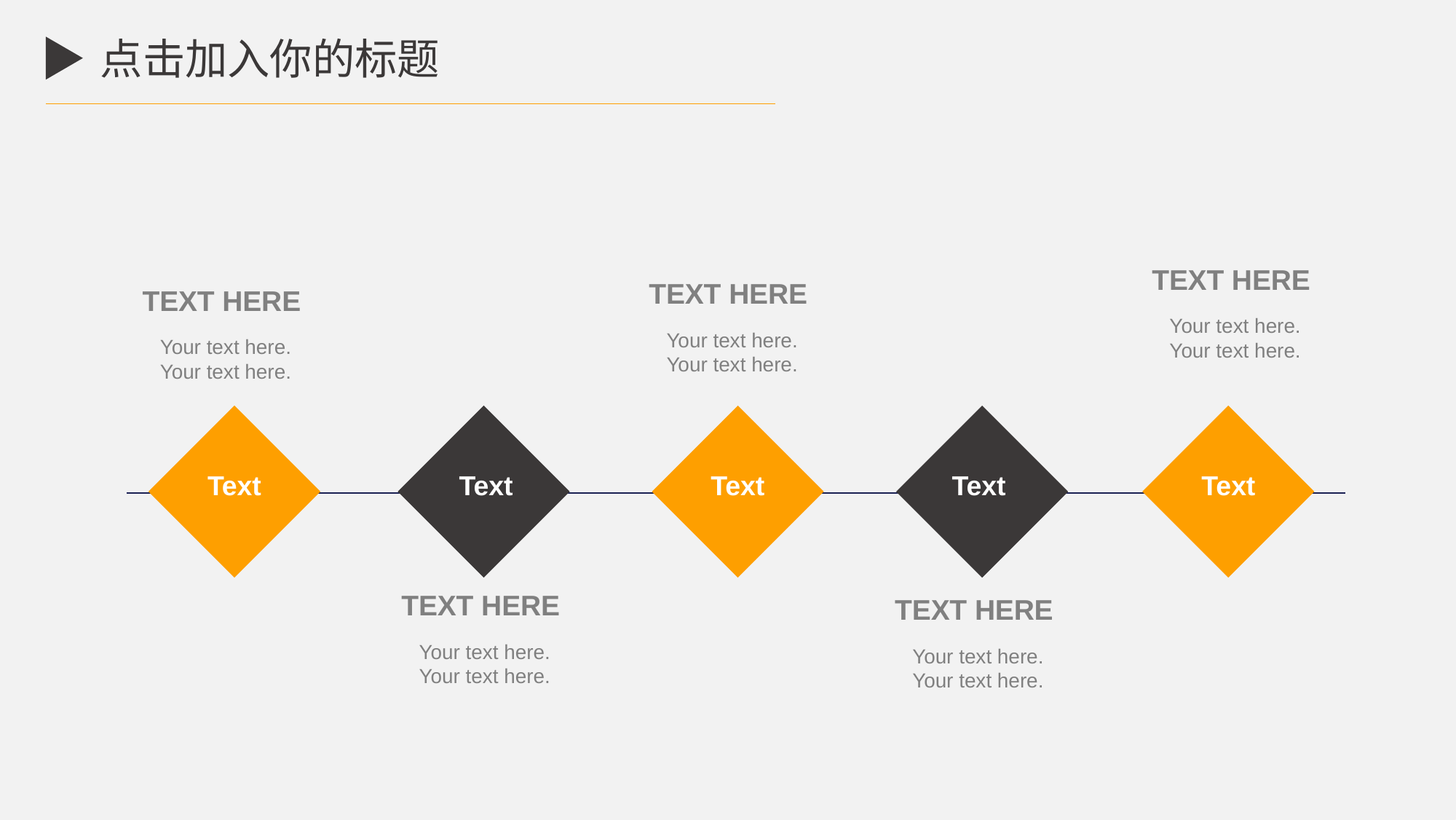

点击加入你的标题

TEXT HERE
Your text here.
Your text here.
TEXT HERE
Your text here.
Your text here.
TEXT HERE
Your text here.
Your text here.

Text
Text
Text
Text
Text
TEXT HERE
Your text here.
Your text here.
TEXT HERE
Your text here.
Your text here.